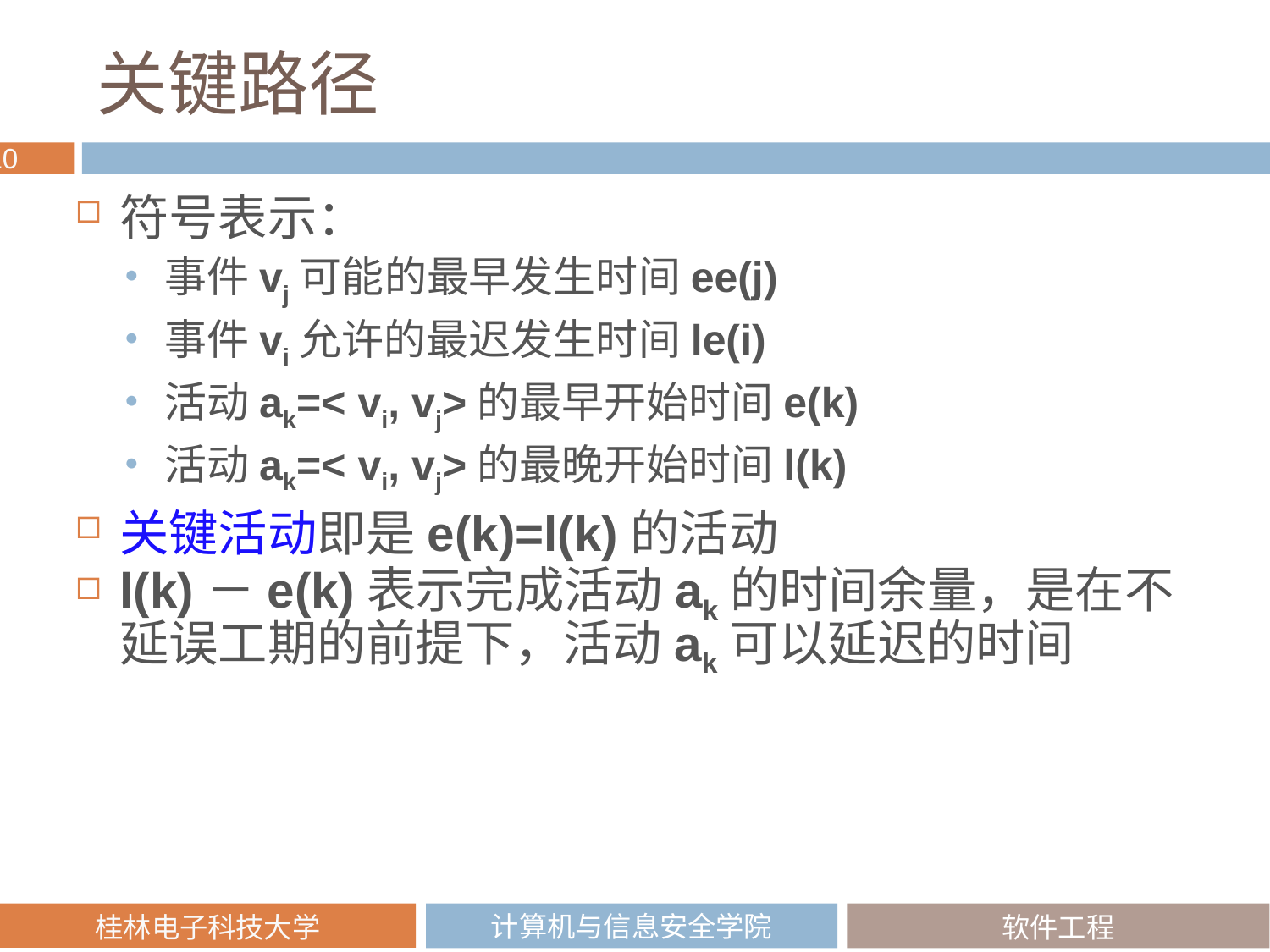

# 关键路径
符号表示：
事件vj可能的最早发生时间ee(j)
事件vi允许的最迟发生时间le(i)
活动ak=< vi, vj>的最早开始时间e(k)
活动ak=< vi, vj>的最晚开始时间l(k)
关键活动即是e(k)=l(k)的活动
l(k)－e(k)表示完成活动ak的时间余量，是在不延误工期的前提下，活动ak可以延迟的时间